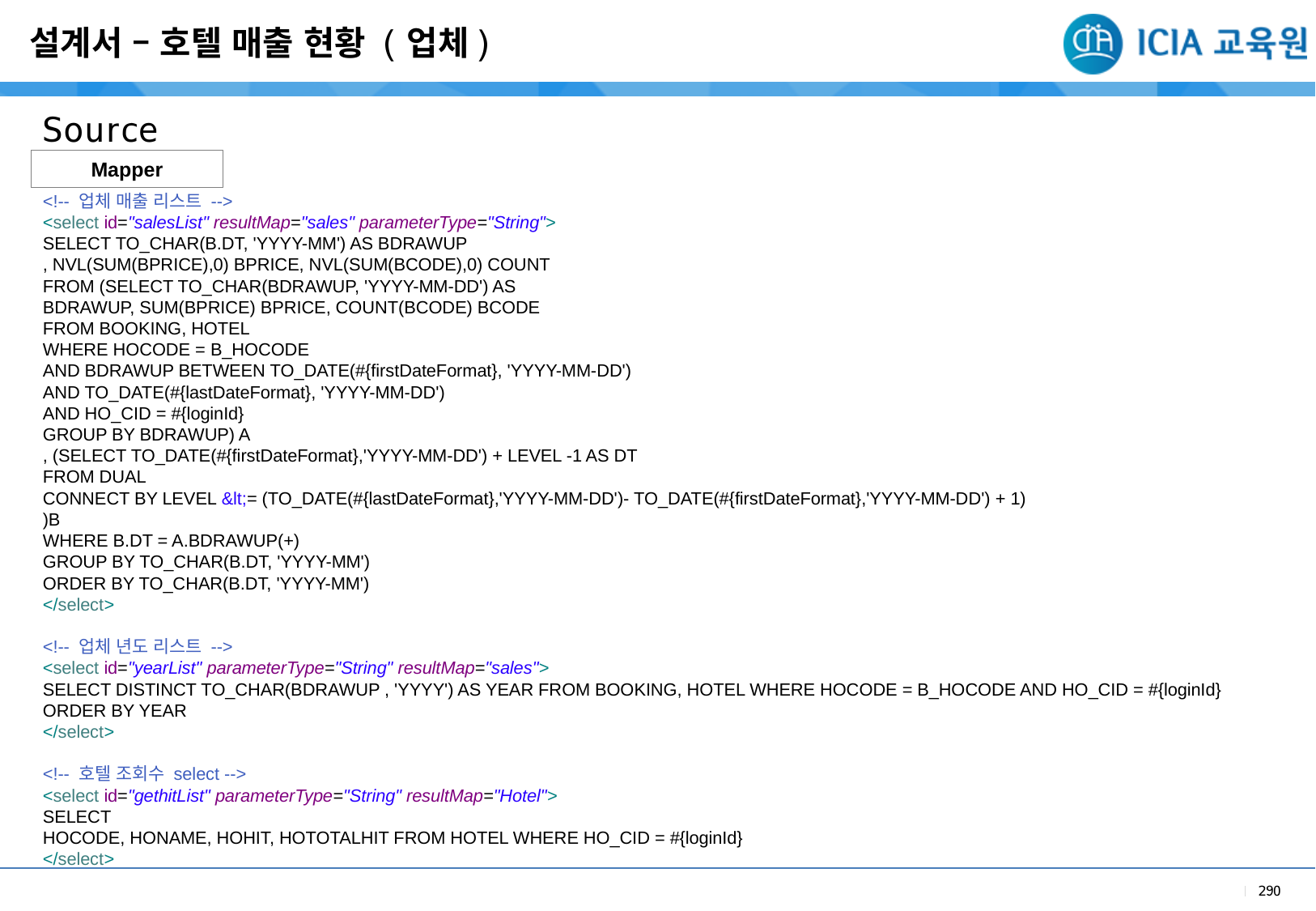

설계서 – 호텔 매출 현황 (업체)
Source
Mapper
<!-- 업체 매출 리스트 -->
<select id="salesList" resultMap="sales" parameterType="String">
SELECT TO_CHAR(B.DT, 'YYYY-MM') AS BDRAWUP
, NVL(SUM(BPRICE),0) BPRICE, NVL(SUM(BCODE),0) COUNT
FROM (SELECT TO_CHAR(BDRAWUP, 'YYYY-MM-DD') AS
BDRAWUP, SUM(BPRICE) BPRICE, COUNT(BCODE) BCODE
FROM BOOKING, HOTEL
WHERE HOCODE = B_HOCODE
AND BDRAWUP BETWEEN TO_DATE(#{firstDateFormat}, 'YYYY-MM-DD')
AND TO_DATE(#{lastDateFormat}, 'YYYY-MM-DD')
AND HO_CID = #{loginId}
GROUP BY BDRAWUP) A
, (SELECT TO_DATE(#{firstDateFormat},'YYYY-MM-DD') + LEVEL -1 AS DT
FROM DUAL
CONNECT BY LEVEL &lt;= (TO_DATE(#{lastDateFormat},'YYYY-MM-DD')- TO_DATE(#{firstDateFormat},'YYYY-MM-DD') + 1)
)B
WHERE B.DT = A.BDRAWUP(+)
GROUP BY TO_CHAR(B.DT, 'YYYY-MM')
ORDER BY TO_CHAR(B.DT, 'YYYY-MM')
</select>

<!-- 업체 년도 리스트 -->
<select id="yearList" parameterType="String" resultMap="sales">
SELECT DISTINCT TO_CHAR(BDRAWUP , 'YYYY') AS YEAR FROM BOOKING, HOTEL WHERE HOCODE = B_HOCODE AND HO_CID = #{loginId} ORDER BY YEAR
</select>

<!-- 호텔 조회수 select -->
<select id="gethitList" parameterType="String" resultMap="Hotel">
SELECT
HOCODE, HONAME, HOHIT, HOTOTALHIT FROM HOTEL WHERE HO_CID = #{loginId}
</select>